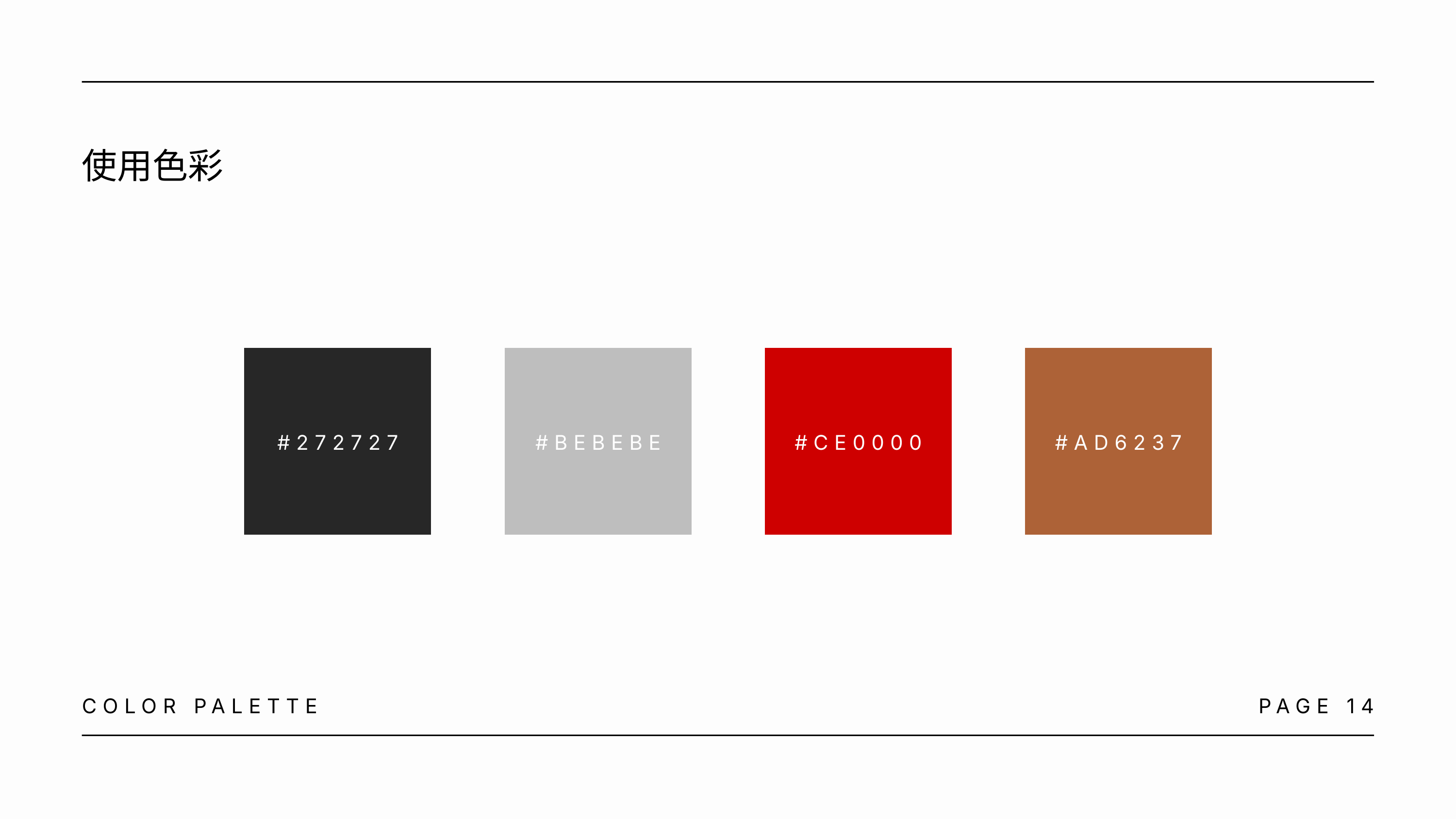

使用色彩

#272727
#BEBEBE
#CE0000
#AD6237
COLOR PALETTE
PAGE 14